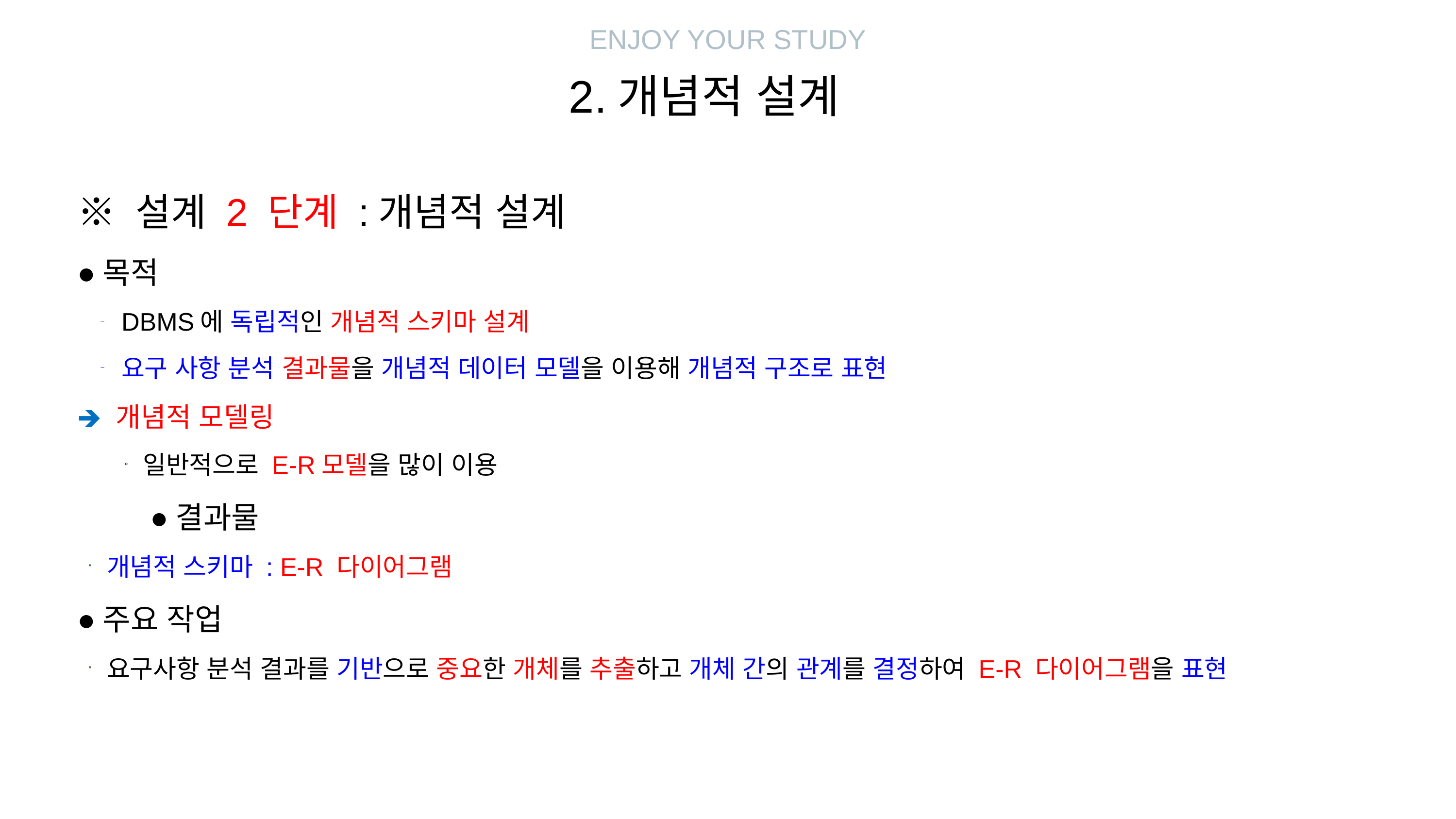

ENJOY YOUR STUDY
2.개념적 설계
※ 설계 2 단계 :개념적 설계
●목적
DBMS에 독립적인 개념적 스키마 설계
요구 사항 분석 결과물을 개념적 데이터 모델을 이용해 개념적 구조로 표현
🡺 개념적 모델링
일반적으로 E-R모델을 많이 이용
	●결과물
개념적 스키마 : E-R 다이어그램
●주요 작업
요구사항 분석 결과를 기반으로 중요한 개체를 추출하고 개체 간의 관계를 결정하여 E-R 다이어그램을 표현